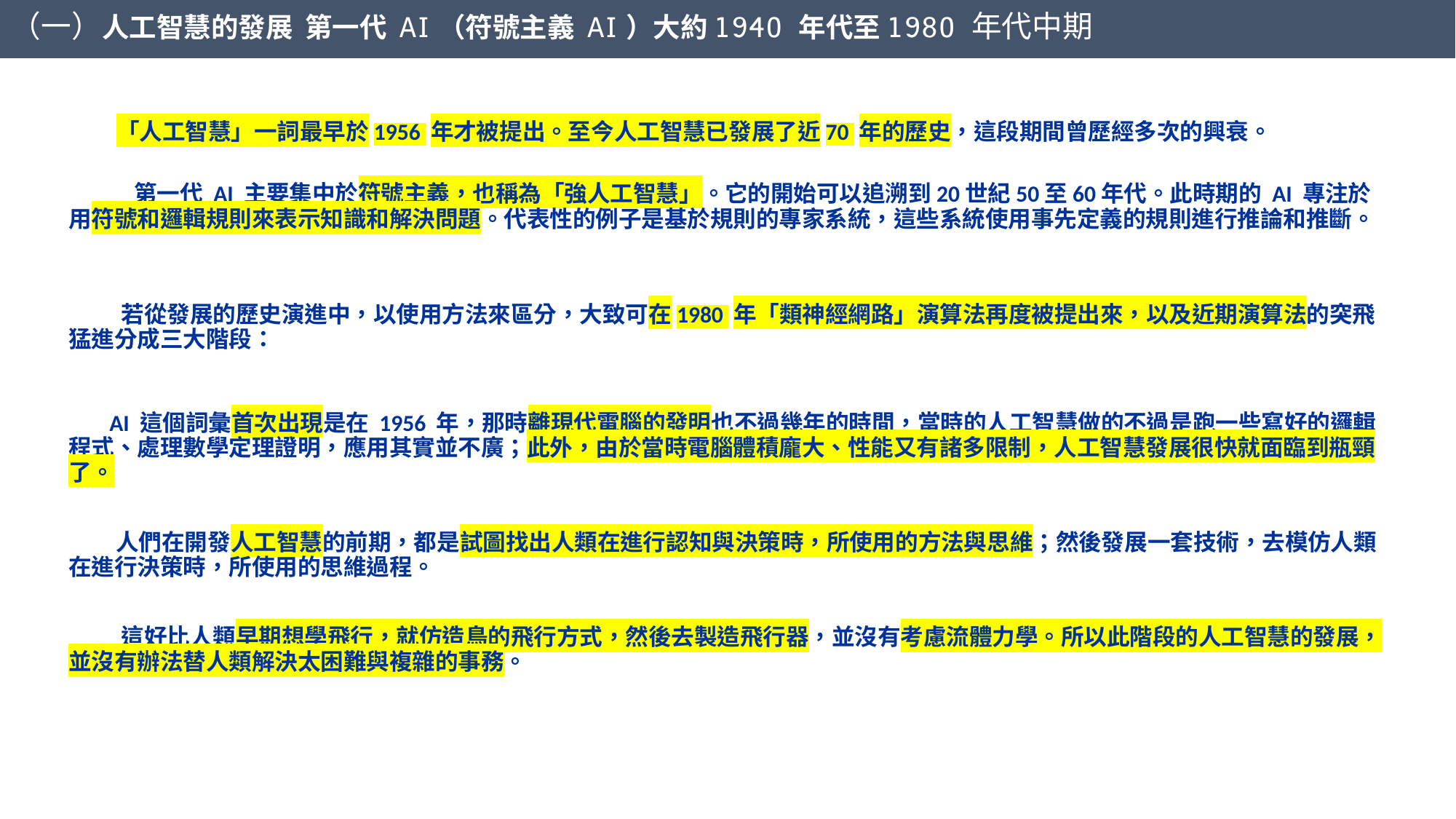

（一）人工智慧的發展  第一代 AI（符號主義 AI）大約1940 年代至1980 年代中期
        「人工智慧」一詞最早於1956 年才被提出。至今人工智慧已發展了近70 年的歷史，這段期間曾歷經多次的興衰。

         第一代 AI 主要集中於符號主義，也稱為「強人工智慧」。它的開始可以追溯到20世紀50至60年代。此時期的 AI 專注於用符號和邏輯規則來表示知識和解決問題。代表性的例子是基於規則的專家系統，這些系統使用事先定義的規則進行推論和推斷。

         若從發展的歷史演進中，以使用方法來區分，大致可在1980 年「類神經網路」演算法再度被提出來，以及近期演算法的突飛猛進分成三大階段：

        AI 這個詞彙首次出現是在 1956 年，那時離現代電腦的發明也不過幾年的時間，當時的人工智慧做的不過是跑一些寫好的邏輯程式、處理數學定理證明，應用其實並不廣；此外，由於當時電腦體積龐大、性能又有諸多限制，人工智慧發展很快就面臨到瓶頸了。

        人們在開發人工智慧的前期，都是試圖找出人類在進行認知與決策時，所使用的方法與思維；然後發展一套技術，去模仿人類在進行決策時，所使用的思維過程。

         這好比人類早期想學飛行，就仿造鳥的飛行方式，然後去製造飛行器，並沒有考慮流體力學。所以此階段的人工智慧的發展，並沒有辦法替人類解決太困難與複雜的事務。